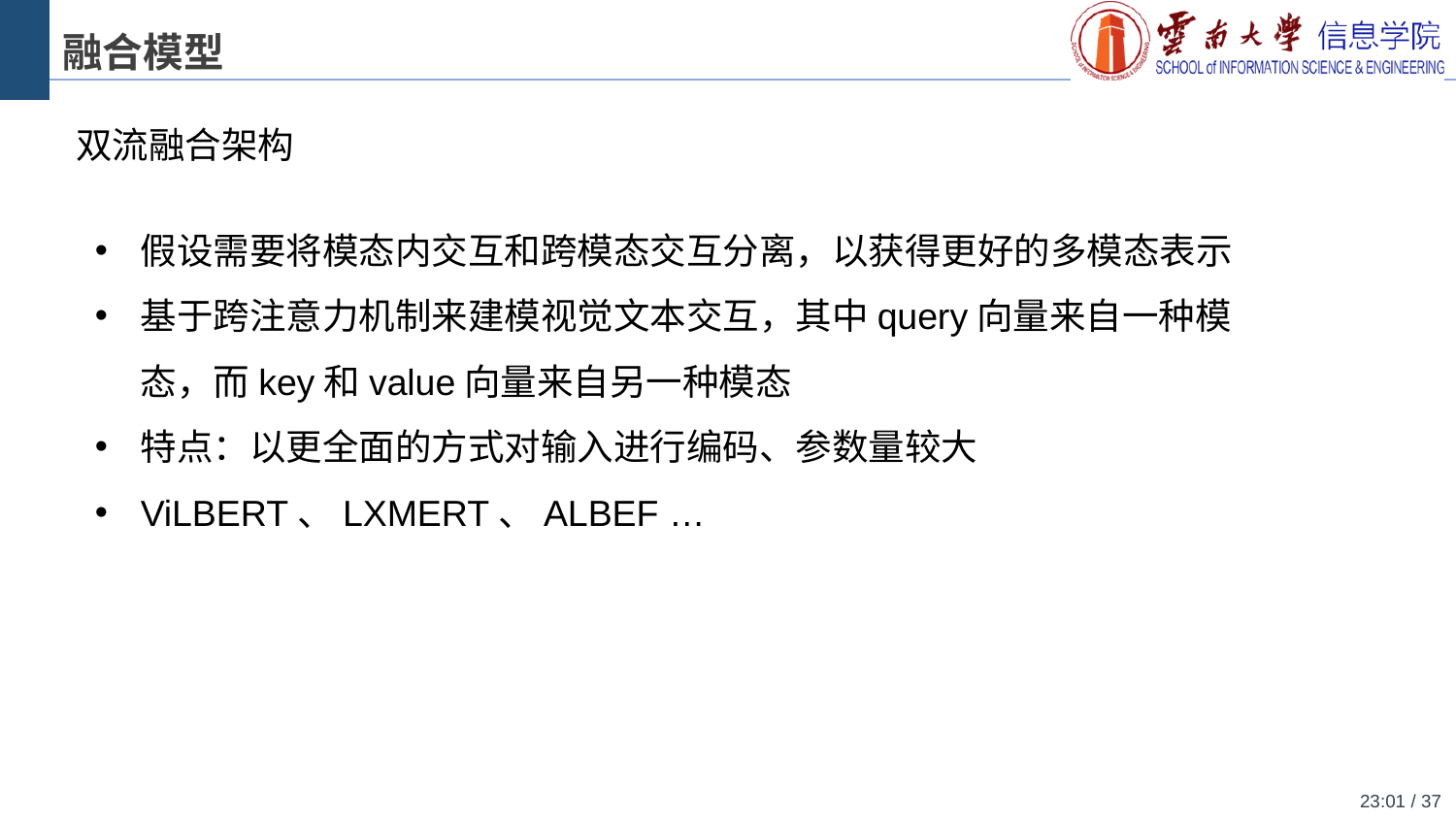

# 融合模型

双流融合架构
假设需要将模态内交互和跨模态交互分离，以获得更好的多模态表示
基于跨注意力机制来建模视觉文本交互，其中query向量来自一种模态，而key和value向量来自另一种模态
特点：以更全面的方式对输入进行编码、参数量较大
ViLBERT、LXMERT、ALBEF …